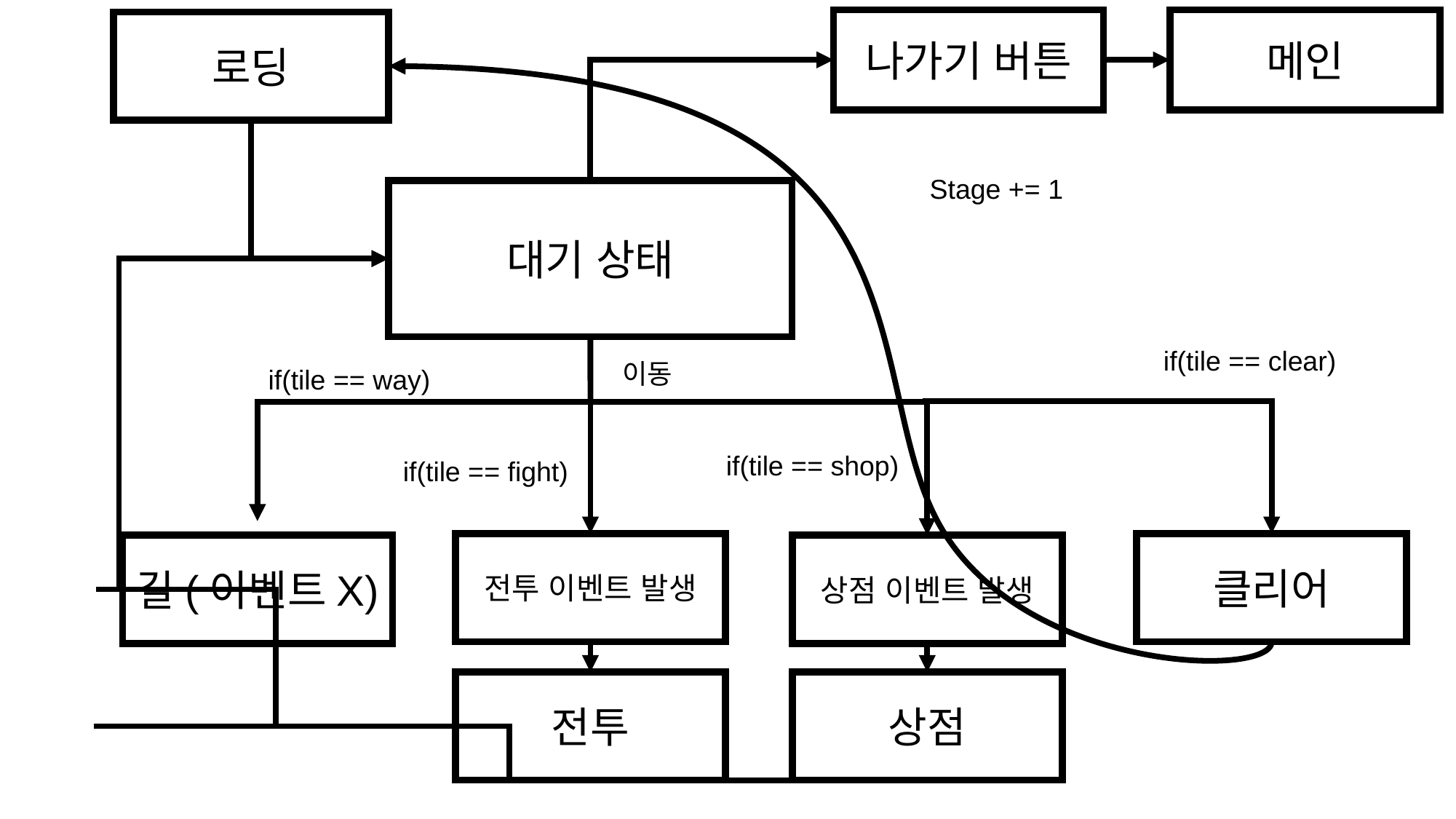

나가기 버튼
메인
로딩
Stage += 1
대기 상태
if(tile == clear)
이동
if(tile == way)
if(tile == shop)
if(tile == fight)
클리어
전투 이벤트 발생
길(이벤트X)
상점 이벤트 발생
전투
상점